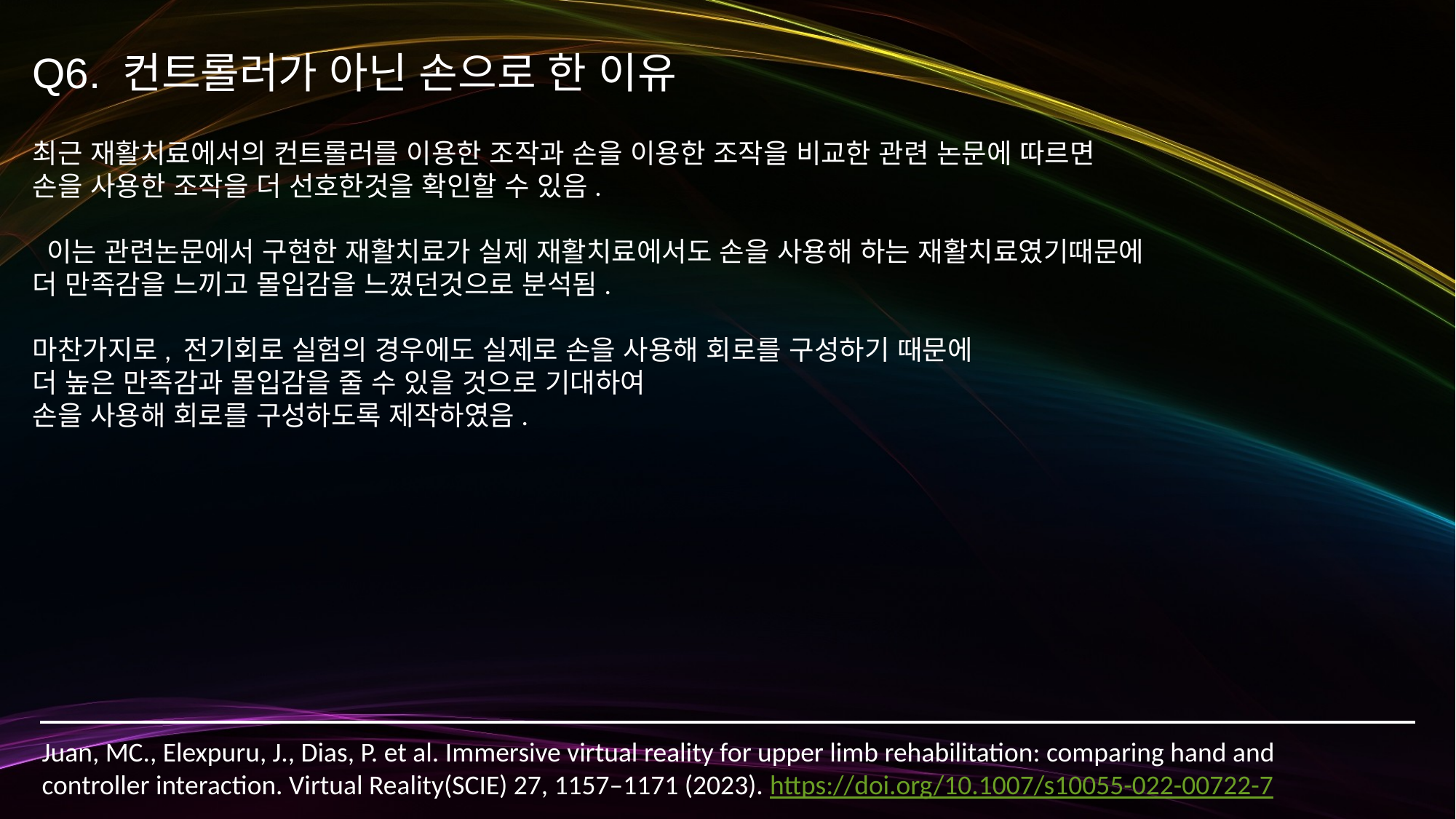

Q6. 컨트롤러가 아닌 손으로 한 이유
최근 재활치료에서의 컨트롤러를 이용한 조작과 손을 이용한 조작을 비교한 관련 논문에 따르면
손을 사용한 조작을 더 선호한것을 확인할 수 있음.

 이는 관련논문에서 구현한 재활치료가 실제 재활치료에서도 손을 사용해 하는 재활치료였기때문에
더 만족감을 느끼고 몰입감을 느꼈던것으로 분석됨.

마찬가지로, 전기회로 실험의 경우에도 실제로 손을 사용해 회로를 구성하기 때문에
더 높은 만족감과 몰입감을 줄 수 있을 것으로 기대하여
손을 사용해 회로를 구성하도록 제작하였음.
Juan, MC., Elexpuru, J., Dias, P. et al. Immersive virtual reality for upper limb rehabilitation: comparing hand and controller interaction. Virtual Reality(SCIE) 27, 1157–1171 (2023). https://doi.org/10.1007/s10055-022-00722-7